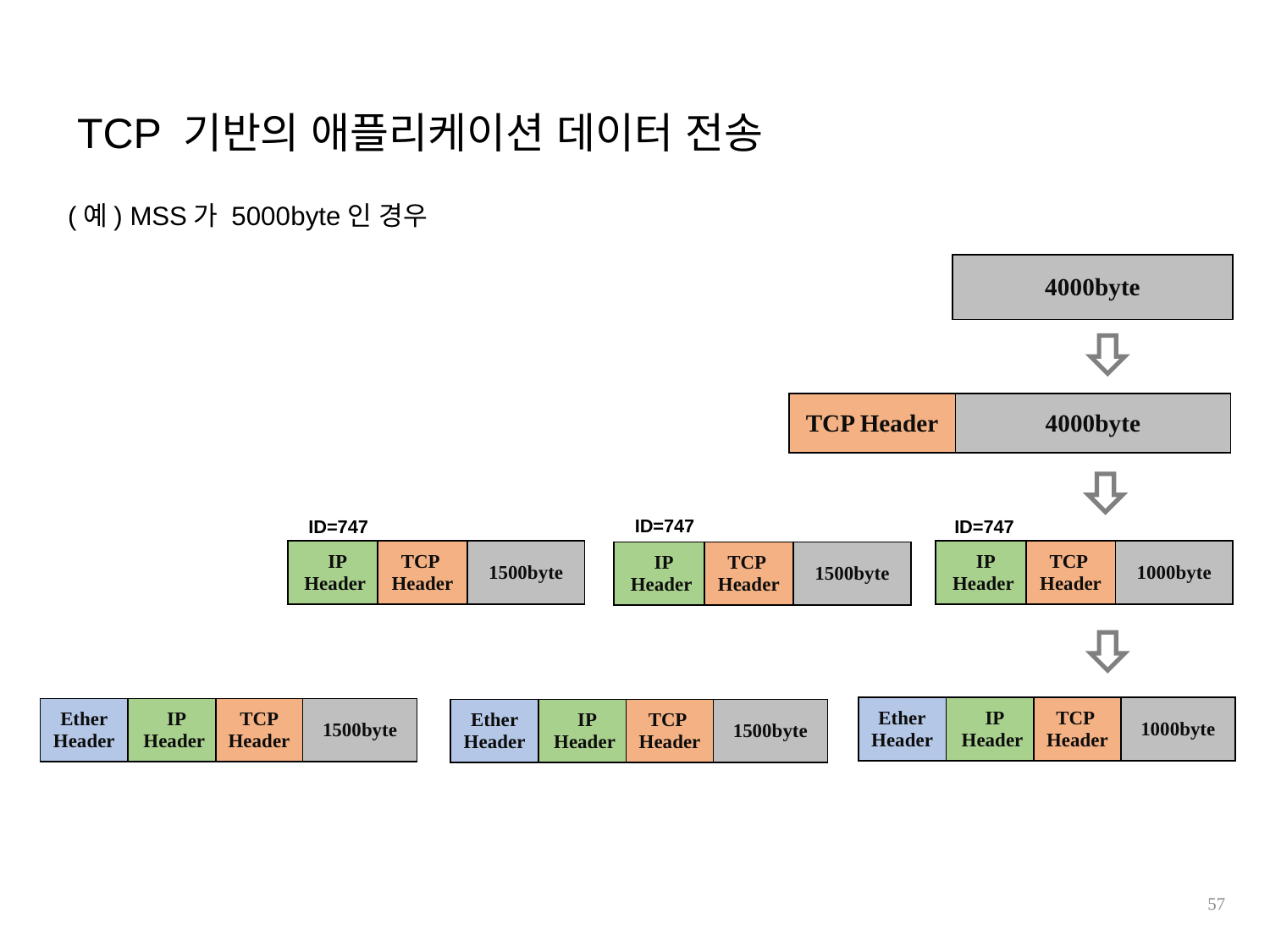

TCP 기반의 애플리케이션 데이터 전송

(예) MSS가 5000byte인 경우
| 4000byte |
| --- |

| TCP Header | 4000byte |
| --- | --- |

ID=747
ID=747
ID=747
| IP Header | TCP Header | 1500byte |
| --- | --- | --- |
| IP Header | TCP Header | 1000byte |
| --- | --- | --- |
| IP Header | TCP Header | 1500byte |
| --- | --- | --- |

| Ether Header | IP Header | TCP Header | 1000byte |
| --- | --- | --- | --- |
| Ether Header | IP Header | TCP Header | 1500byte |
| --- | --- | --- | --- |
| Ether Header | IP Header | TCP Header | 1500byte |
| --- | --- | --- | --- |
57